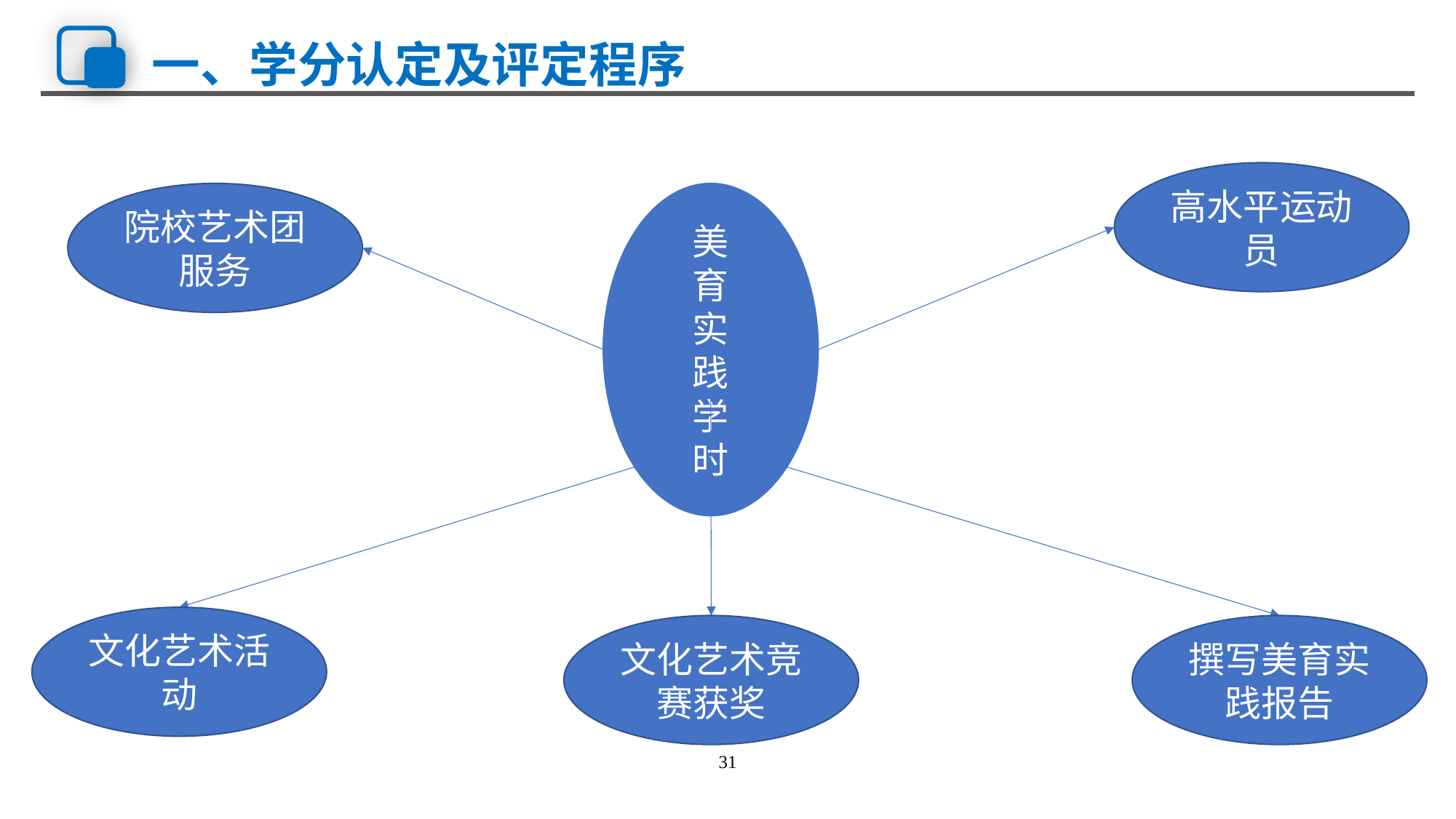

# 一、学分认定及评定程序
高水平运动员
院校艺术团服务
美
育
实
践
学
时
文化艺术活动
文化艺术竞赛获奖
撰写美育实践报告
31